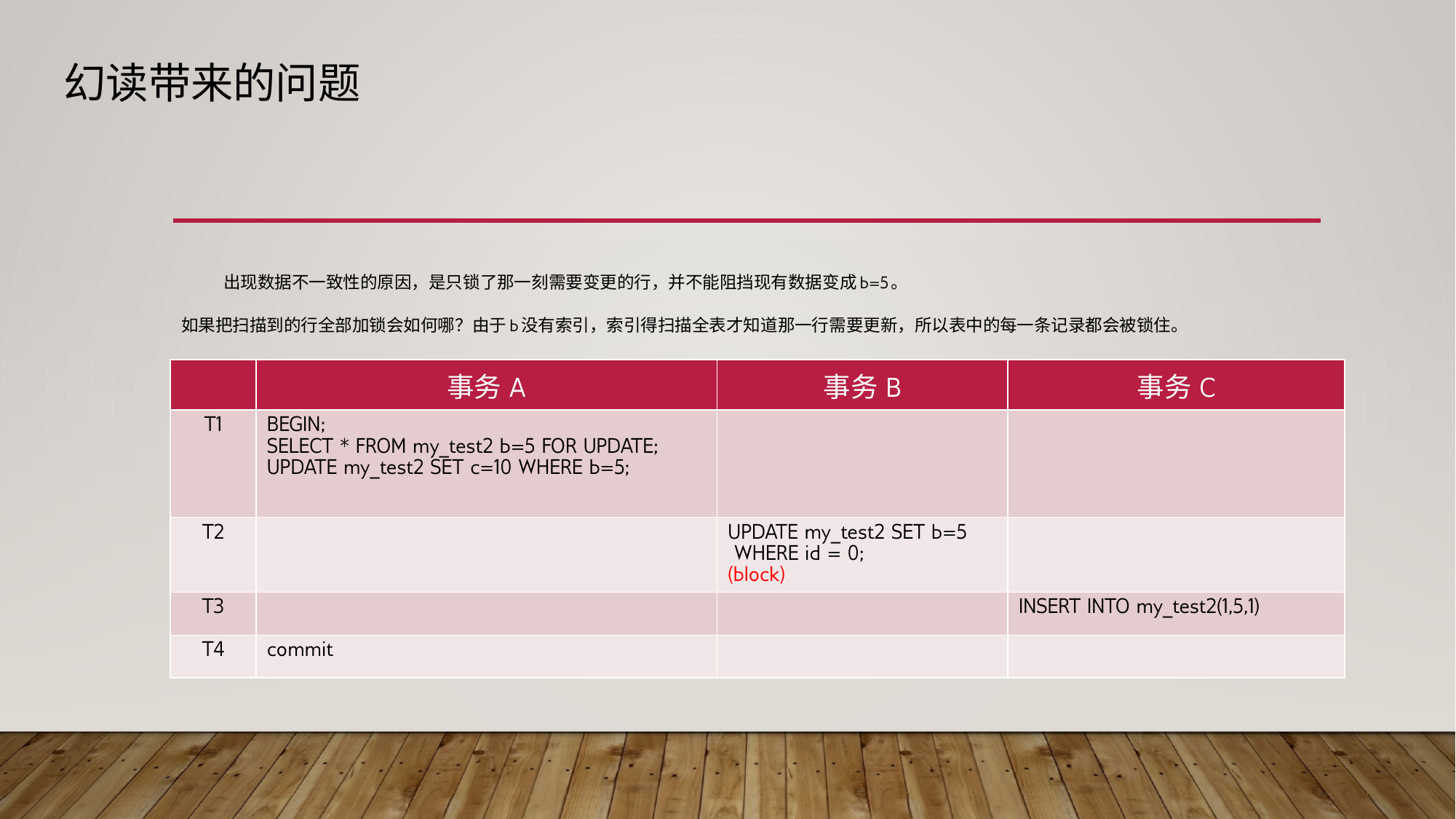

# 幻读带来的问题
        出现数据不一致性的原因，是只锁了那一刻需要变更的行，并不能阻挡现有数据变成b=5。
如果把扫描到的行全部加锁会如何哪？由于b没有索引，索引得扫描全表才知道那一行需要更新，所以表中的每一条记录都会被锁住。
|  | 事务A | 事务B | 事务C |
| --- | --- | --- | --- |
| T1 | BEGIN; SELECT \* FROM my\_test2 b=5 FOR UPDATE; UPDATE my\_test2 SET c=10 WHERE b=5; |  |  |
| T2 |  | UPDATE my\_test2 SET b=5 WHERE id = 0; (block) |  |
| T3 |  |  | INSERT INTO my\_test2(1,5,1) |
| T4 | commit |  |  |